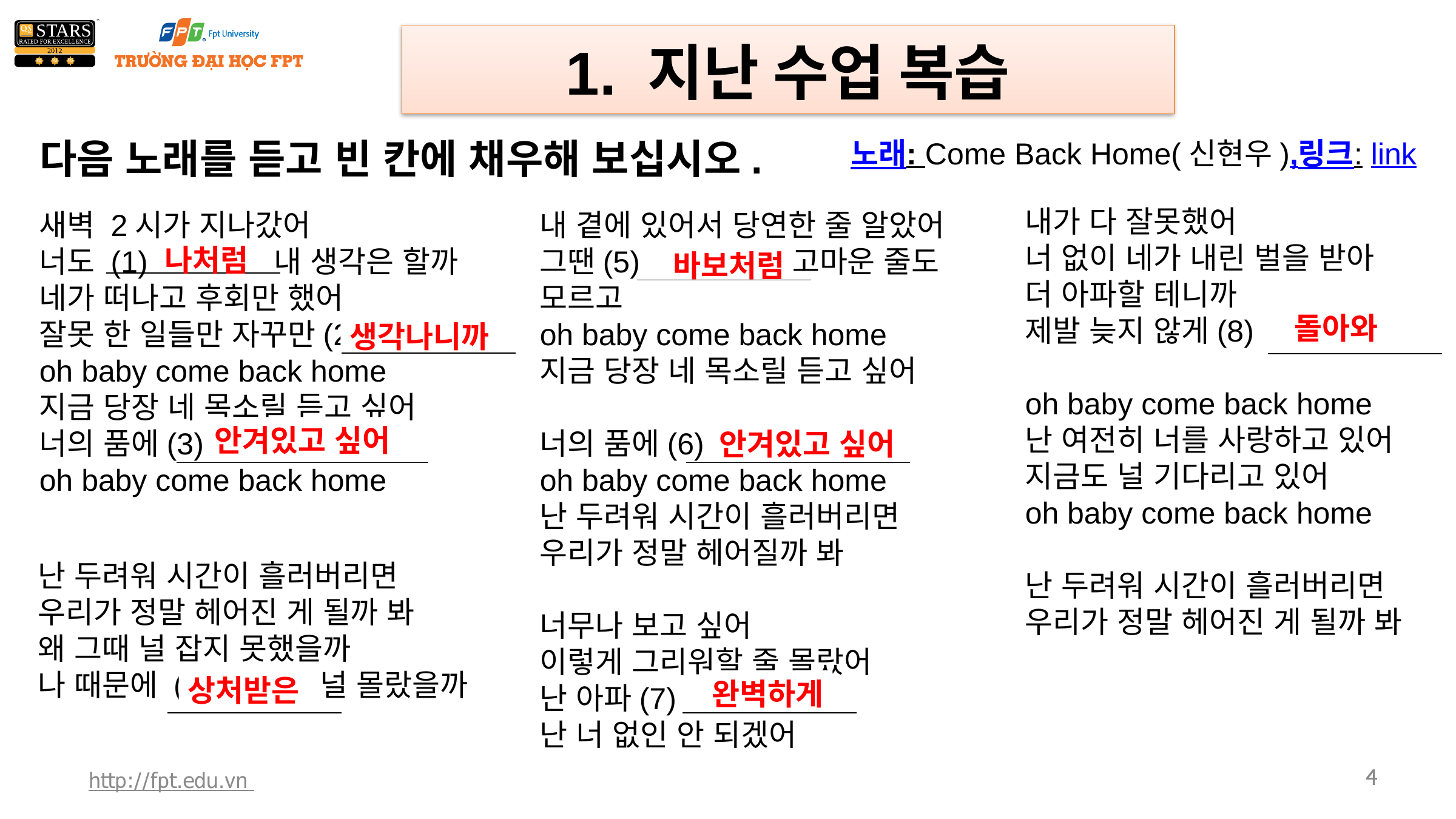

1. 지난 수업 복습
다음 노래를 듣고 빈 칸에 채우해 보십시오.
노래: Come Back Home(신현우),링크: link
내가 다 잘못했어
너 없이 네가 내린 벌을 받아
더 아파할 테니까
제발 늦지 않게(8)

oh baby come back home
난 여전히 너를 사랑하고 있어
지금도 널 기다리고 있어
oh baby come back home

난 두려워 시간이 흘러버리면
우리가 정말 헤어진 게 될까 봐
새벽 2시가 지나갔어
너도 (1)              내 생각은 할까
네가 떠나고 후회만 했어
잘못 한 일들만 자꾸만(2)
oh baby come back home
지금 당장 네 목소릴 듣고 싶어
너의 품에(3)
oh baby come back home
내 곁에 있어서 당연한 줄 알았어
그땐(5)                 고마운 줄도 모르고
oh baby come back home
지금 당장 네 목소릴 듣고 싶어

너의 품에(6)
oh baby come back home
난 두려워 시간이 흘러버리면
우리가 정말 헤어질까 봐

너무나 보고 싶어
이렇게 그리워할 줄 몰랐어
난 아파(7)
난 너 없인 안 되겠어

나처럼
바보처럼
돌아와
생각나니까
안겨있고 싶어
안겨있고 싶어
난 두려워 시간이 흘러버리면
우리가 정말 헤어진 게 될까 봐
왜 그때 널 잡지 못했을까
나 때문에 (4)            널 몰랐을까
상처받은
완벽하게
http://fpt.edu.vn
4